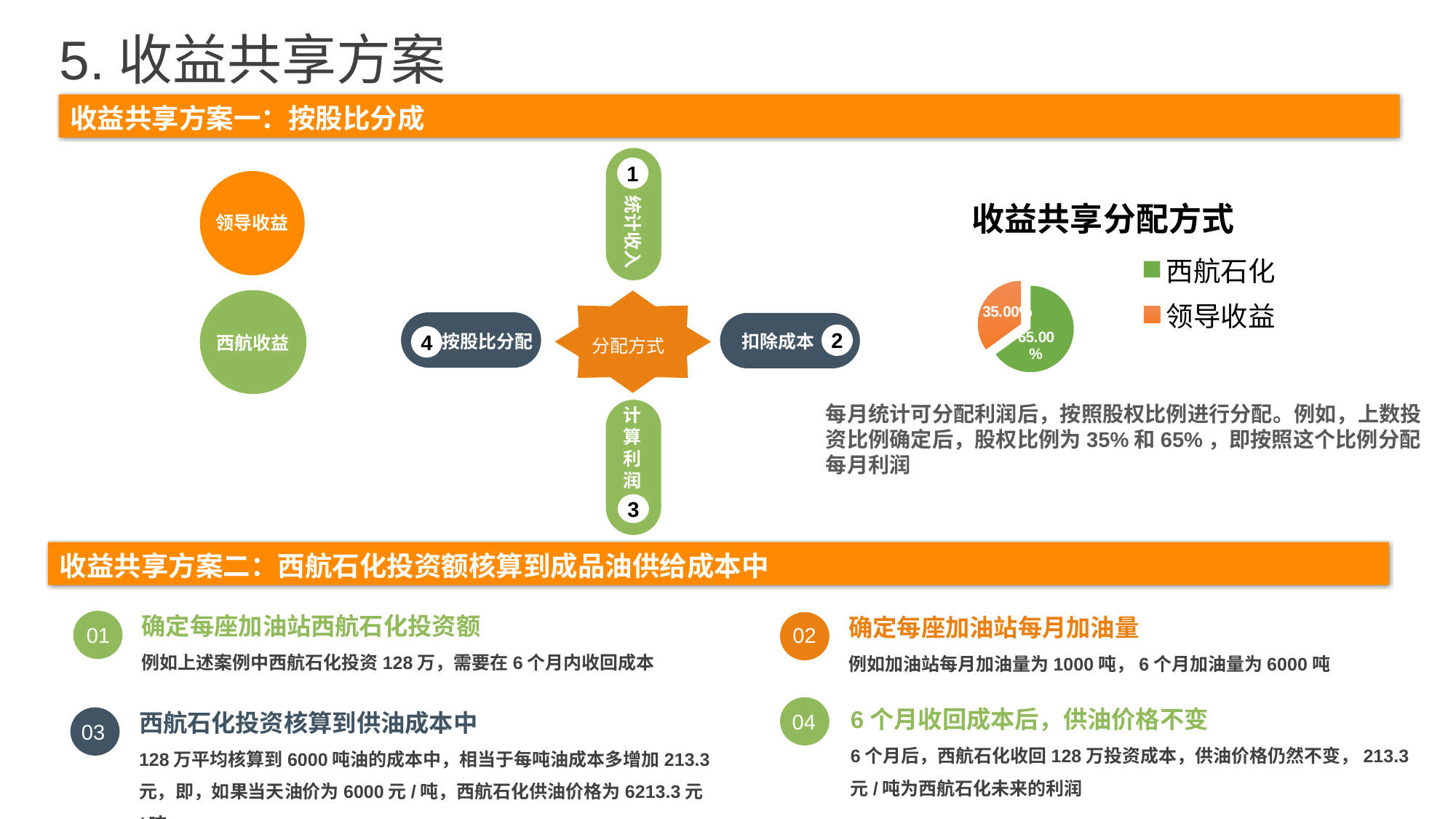

5.收益共享方案

收益共享方案一：按股比分成
1

领导收益

### Chart:

| Category | 收益共享分配方式 |
|---|---|
| 西航石化 | 0.65 |
| 领导收益 | 0.35 |
统计收入

2
4
西航收益
按股比分配
扣除成本
分配方式

3
每月统计可分配利润后，按照股权比例进行分配。例如，上数投资比例确定后，股权比例为35%和65%，即按照这个比例分配每月利润
计算利润

收益共享方案二：西航石化投资额核算到成品油供给成本中
确定每座加油站西航石化投资额
例如上述案例中西航石化投资128万，需要在6个月内收回成本

01
确定每座加油站每月加油量
例如加油站每月加油量为1000吨，6个月加油量为6000吨

02
6个月收回成本后，供油价格不变
6个月后，西航石化收回128万投资成本，供油价格仍然不变，213.3元/吨为西航石化未来的利润

04
西航石化投资核算到供油成本中
128万平均核算到6000吨油的成本中，相当于每吨油成本多增加213.3元，即，如果当天油价为6000元/吨，西航石化供油价格为6213.3元/吨

03